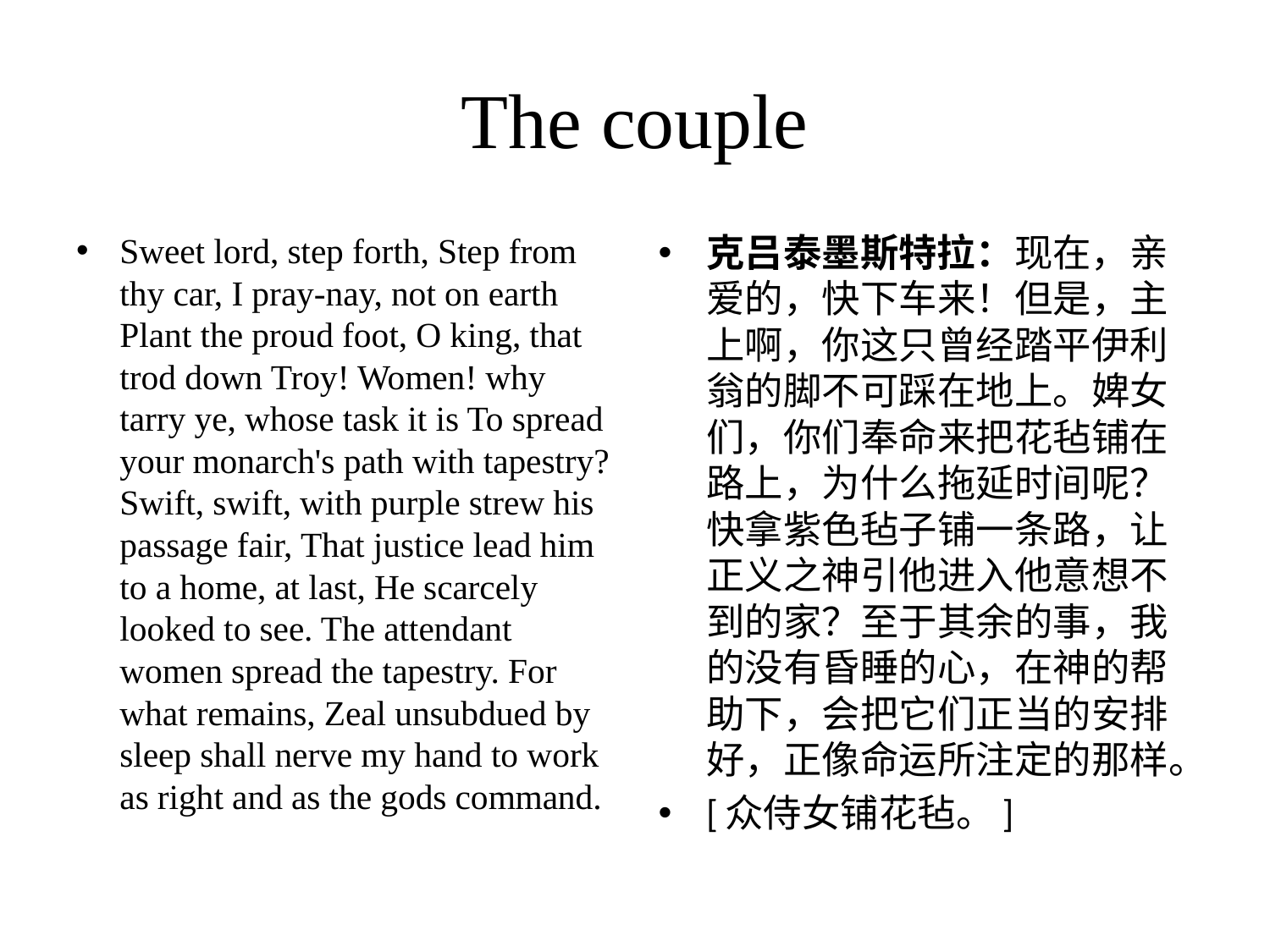

# The couple
Sweet lord, step forth, Step from thy car, I pray-nay, not on earth Plant the proud foot, O king, that trod down Troy! Women! why tarry ye, whose task it is To spread your monarch's path with tapestry? Swift, swift, with purple strew his passage fair, That justice lead him to a home, at last, He scarcely looked to see. The attendant women spread the tapestry. For what remains, Zeal unsubdued by sleep shall nerve my hand to work as right and as the gods command.
克吕泰墨斯特拉：现在，亲爱的，快下车来！但是，主上啊，你这只曾经踏平伊利翁的脚不可踩在地上。婢女们，你们奉命来把花毡铺在路上，为什么拖延时间呢？快拿紫色毡子铺一条路，让正义之神引他进入他意想不到的家？至于其余的事，我的没有昏睡的心，在神的帮助下，会把它们正当的安排好，正像命运所注定的那样。
[众侍女铺花毡。]